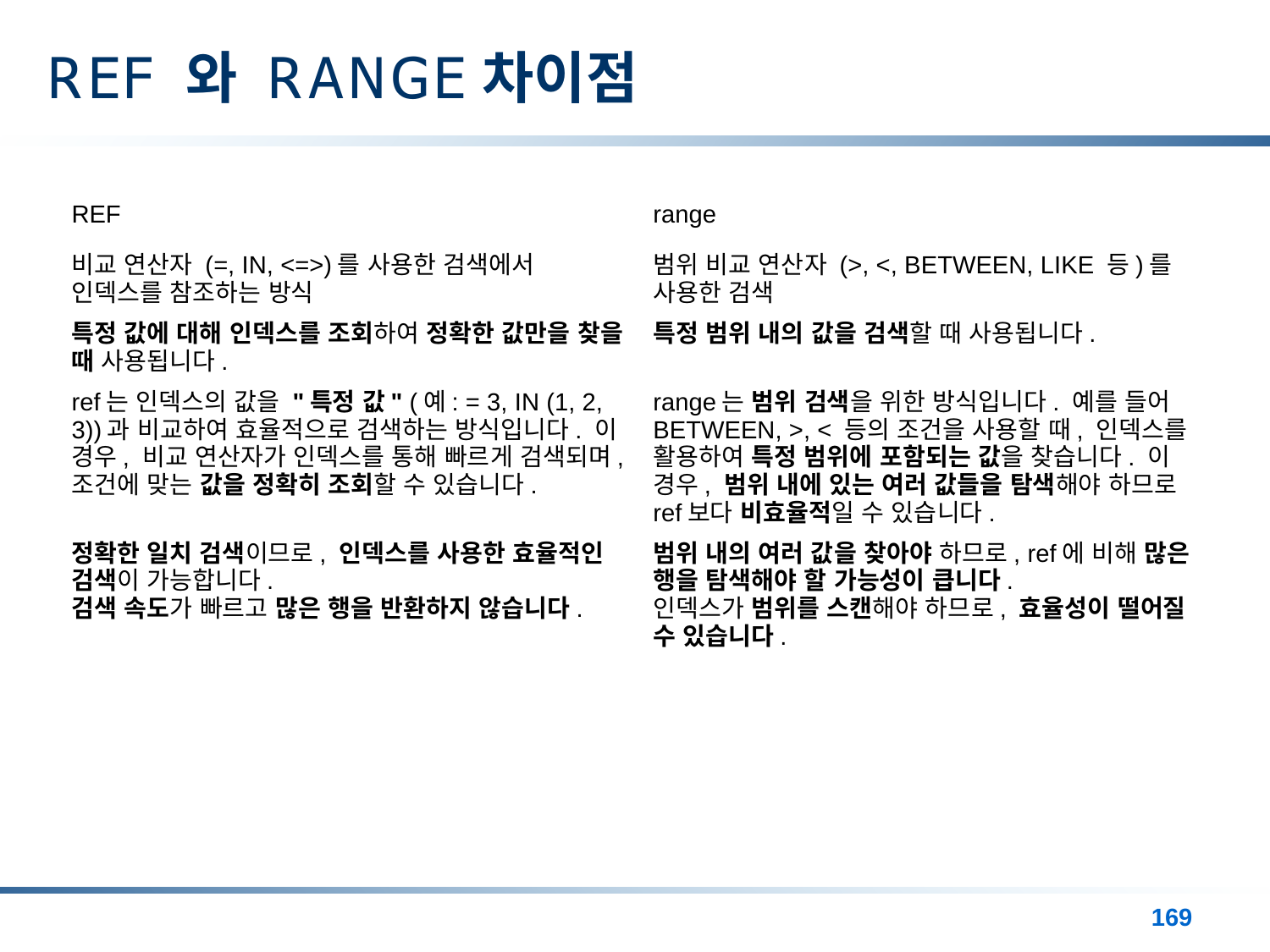

# REF 와 RANGE차이점
| REF | range |
| --- | --- |
| 비교 연산자 (=, IN, <=>)를 사용한 검색에서 인덱스를 참조하는 방식 | 범위 비교 연산자 (>, <, BETWEEN, LIKE 등)를 사용한 검색 |
| 특정 값에 대해 인덱스를 조회하여 정확한 값만을 찾을 때 사용됩니다. | 특정 범위 내의 값을 검색할 때 사용됩니다. |
| ref는 인덱스의 값을 "특정 값" (예: = 3, IN (1, 2, 3))과 비교하여 효율적으로 검색하는 방식입니다. 이 경우, 비교 연산자가 인덱스를 통해 빠르게 검색되며, 조건에 맞는 값을 정확히 조회할 수 있습니다. | range는 범위 검색을 위한 방식입니다. 예를 들어 BETWEEN, >, < 등의 조건을 사용할 때, 인덱스를 활용하여 특정 범위에 포함되는 값을 찾습니다. 이 경우, 범위 내에 있는 여러 값들을 탐색해야 하므로 ref보다 비효율적일 수 있습니다. |
| 정확한 일치 검색이므로, 인덱스를 사용한 효율적인 검색이 가능합니다. 검색 속도가 빠르고 많은 행을 반환하지 않습니다. | 범위 내의 여러 값을 찾아야 하므로, ref에 비해 많은 행을 탐색해야 할 가능성이 큽니다. 인덱스가 범위를 스캔해야 하므로, 효율성이 떨어질 수 있습니다. |